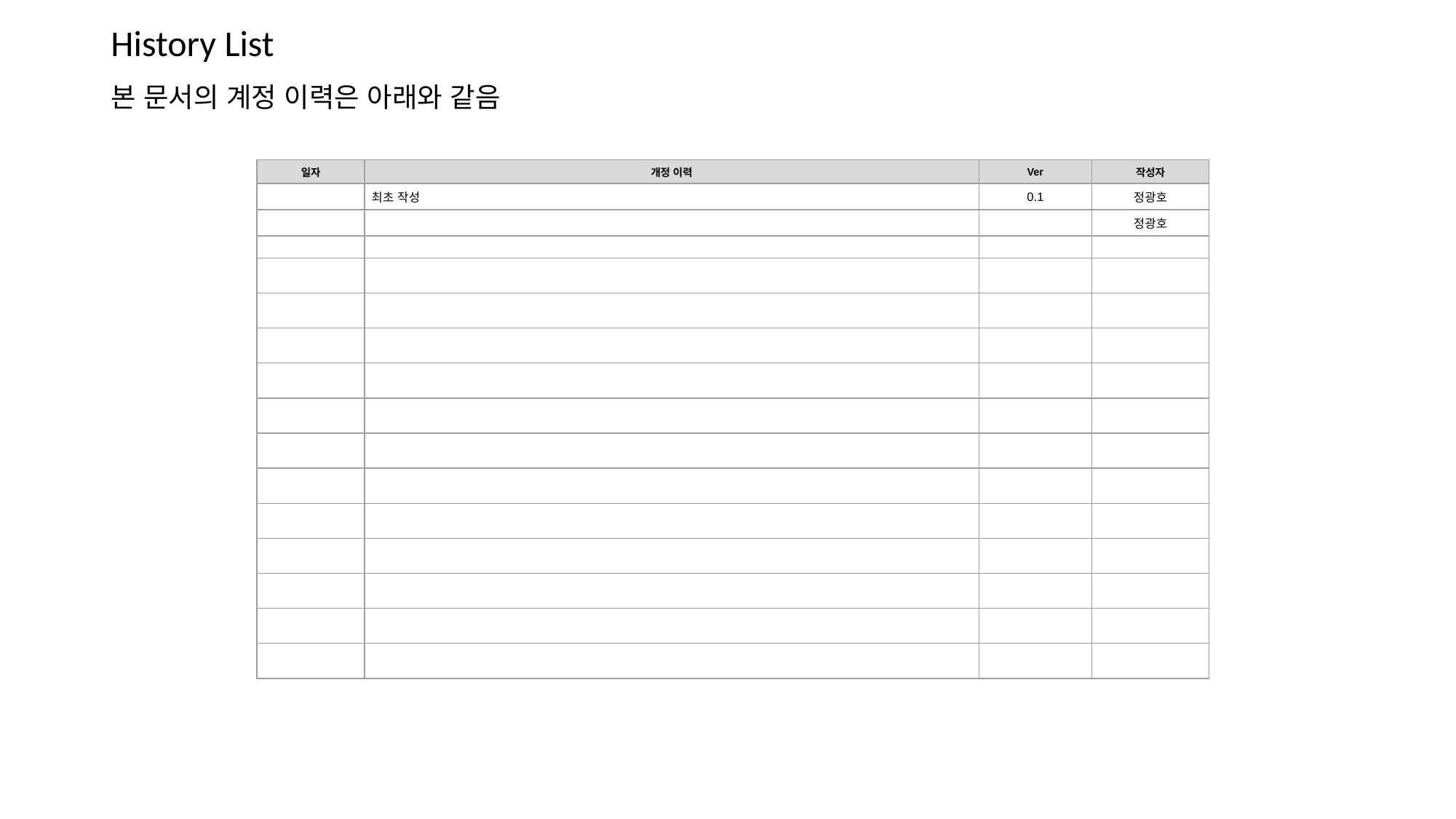

# History List
본 문서의 계정 이력은 아래와 같음
| 일자 | 개정 이력 | Ver | 작성자 |
| --- | --- | --- | --- |
|  | 최초 작성 | 0.1 | 정광호 |
|  |  |  | 정광호 |
|  |  |  |  |
|  |  |  |  |
|  |  |  |  |
|  |  |  |  |
|  |  |  |  |
|  |  |  |  |
|  |  |  |  |
|  |  |  |  |
|  |  |  |  |
|  |  |  |  |
|  |  |  |  |
|  |  |  |  |
|  |  |  |  |